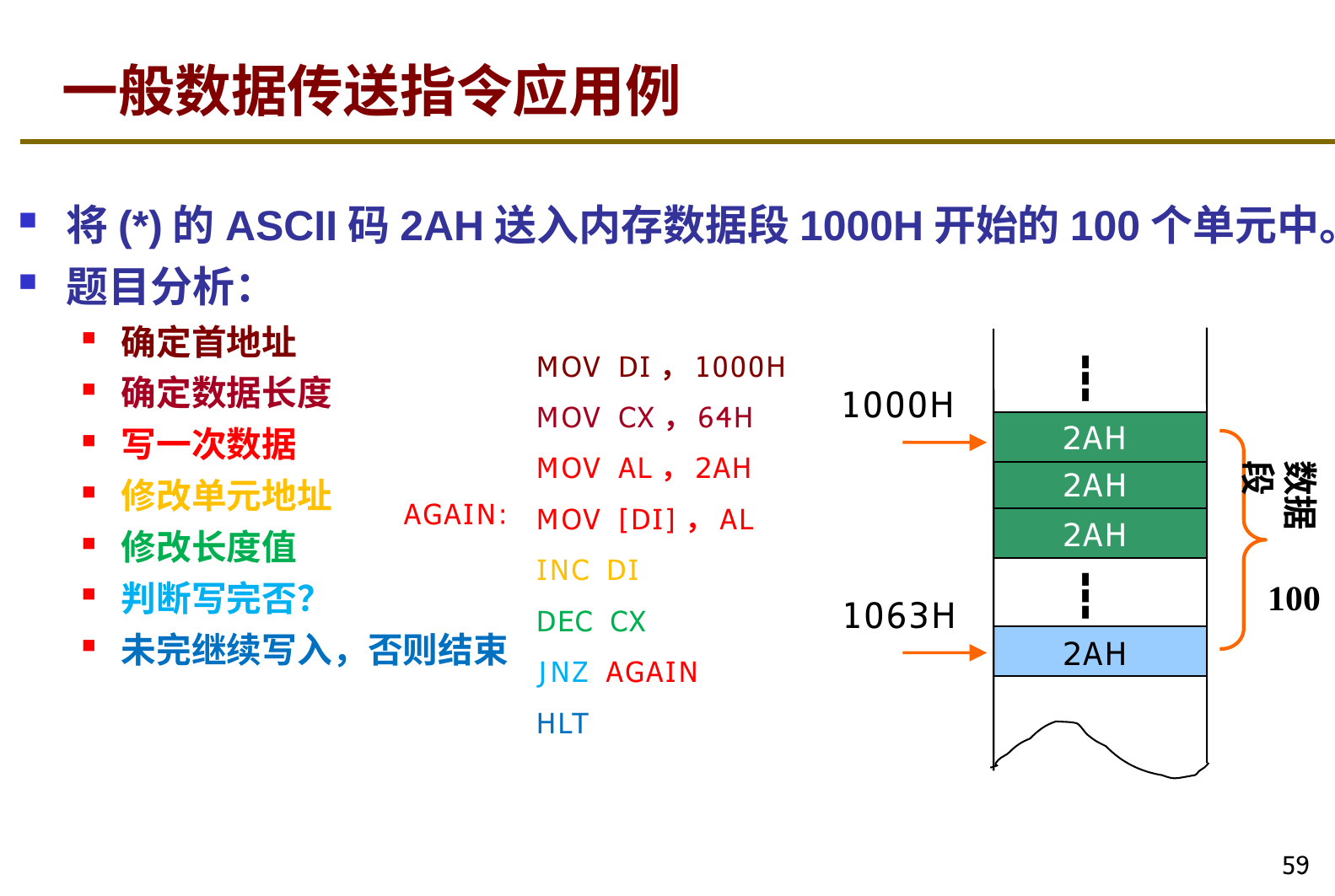

# 一般数据传送指令应用例
将(*)的ASCII码2AH送入内存数据段1000H开始的100个单元中。
题目分析：
确定首地址
确定数据长度
写一次数据
修改单元地址
修改长度值
判断写完否？
未完继续写入，否则结束

┇

┇

MOV  DI，1000H
MOV  CX，64H
MOV  AL，2AH
MOV  [DI]，AL
INC  DI
DEC  CX
JNZ  AGAIN
HLT
1000H
2AH

数据段
2AH
AGAIN:
2AH
100
1063H
2AH

59